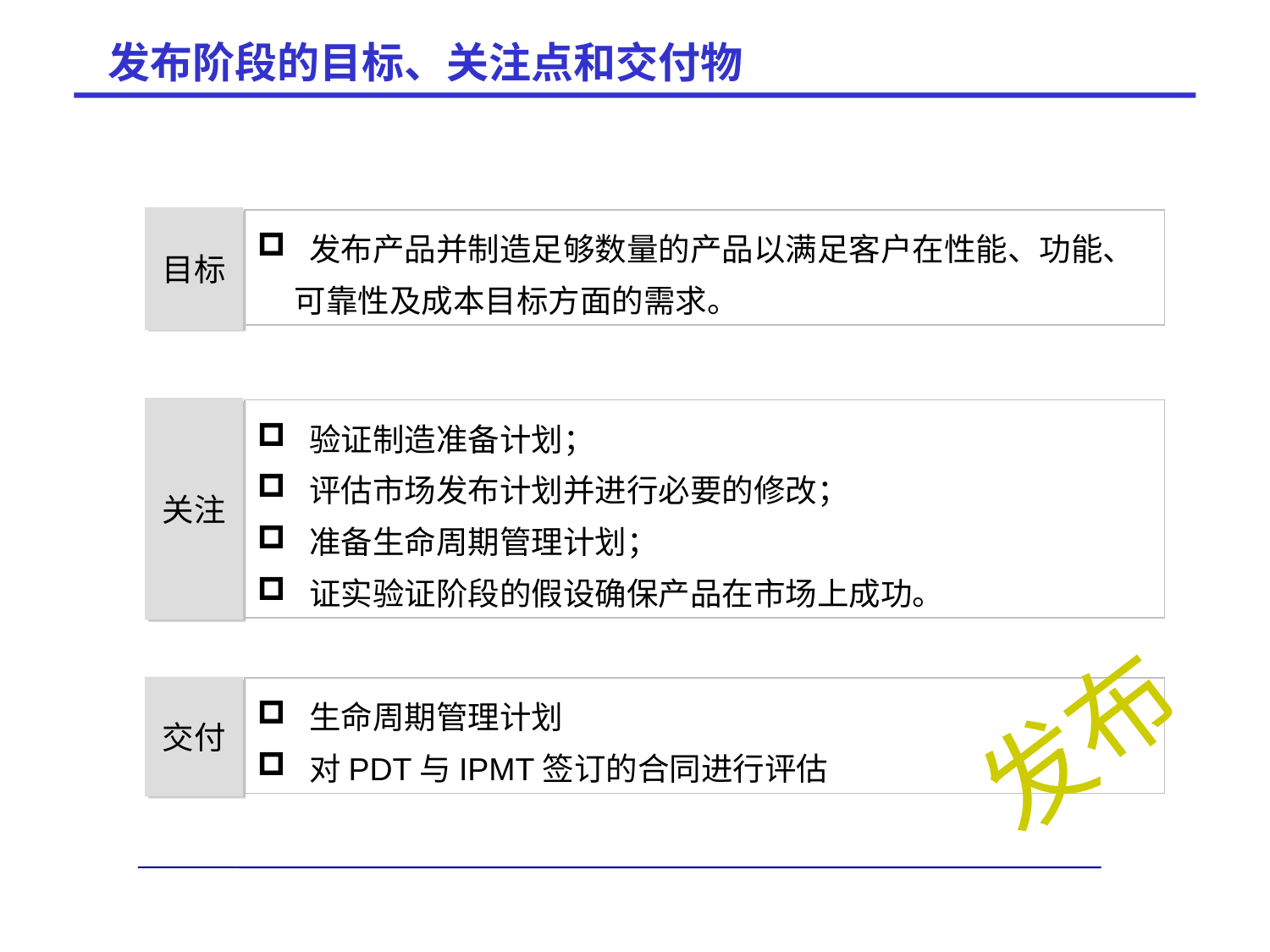

# 发布阶段的目标、关注点和交付物
目标
  发布产品并制造足够数量的产品以满足客户在性能、功能、    可靠性及成本目标方面的需求。
关注
  验证制造准备计划；
  评估市场发布计划并进行必要的修改；
  准备生命周期管理计划；
  证实验证阶段的假设确保产品在市场上成功。
发布
交付
  生命周期管理计划
  对PDT与IPMT签订的合同进行评估